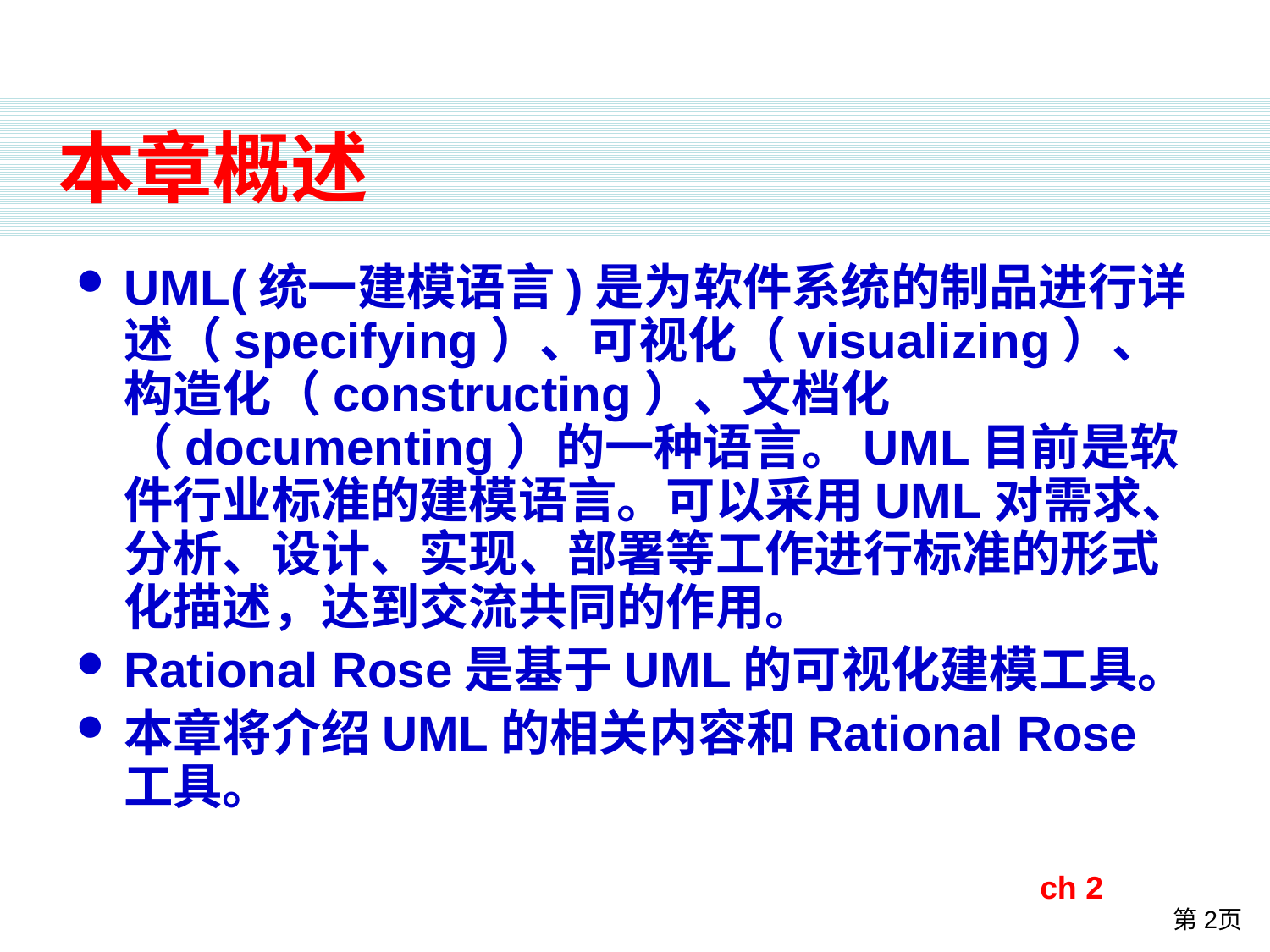

# 本章概述
UML(统一建模语言)是为软件系统的制品进行详述（specifying）、可视化（visualizing）、构造化（constructing）、文档化（documenting）的一种语言。UML目前是软件行业标准的建模语言。可以采用UML对需求、分析、设计、实现、部署等工作进行标准的形式化描述，达到交流共同的作用。
Rational Rose是基于UML的可视化建模工具。
本章将介绍UML的相关内容和Rational Rose 工具。
ch 2
第2页